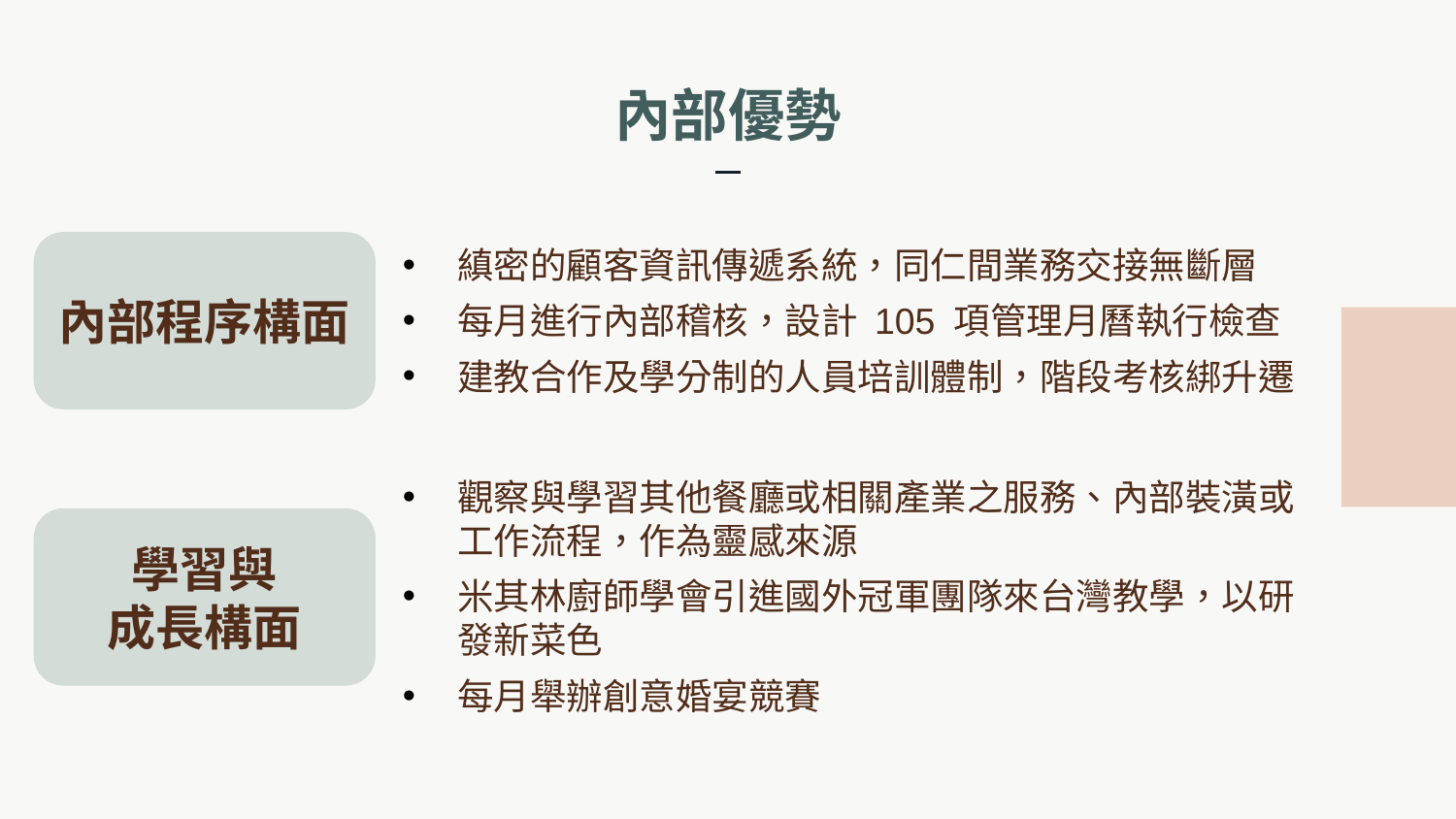

# 內部優勢
內部程序構面
縝密的顧客資訊傳遞系統，同仁間業務交接無斷層
每月進行內部稽核，設計 105 項管理月曆執行檢查
建教合作及學分制的人員培訓體制，階段考核綁升遷
觀察與學習其他餐廳或相關產業之服務、內部裝潢或工作流程，作為靈感來源
米其林廚師學會引進國外冠軍團隊來台灣教學，以研發新菜色
每月舉辦創意婚宴競賽
學習與
成長構面